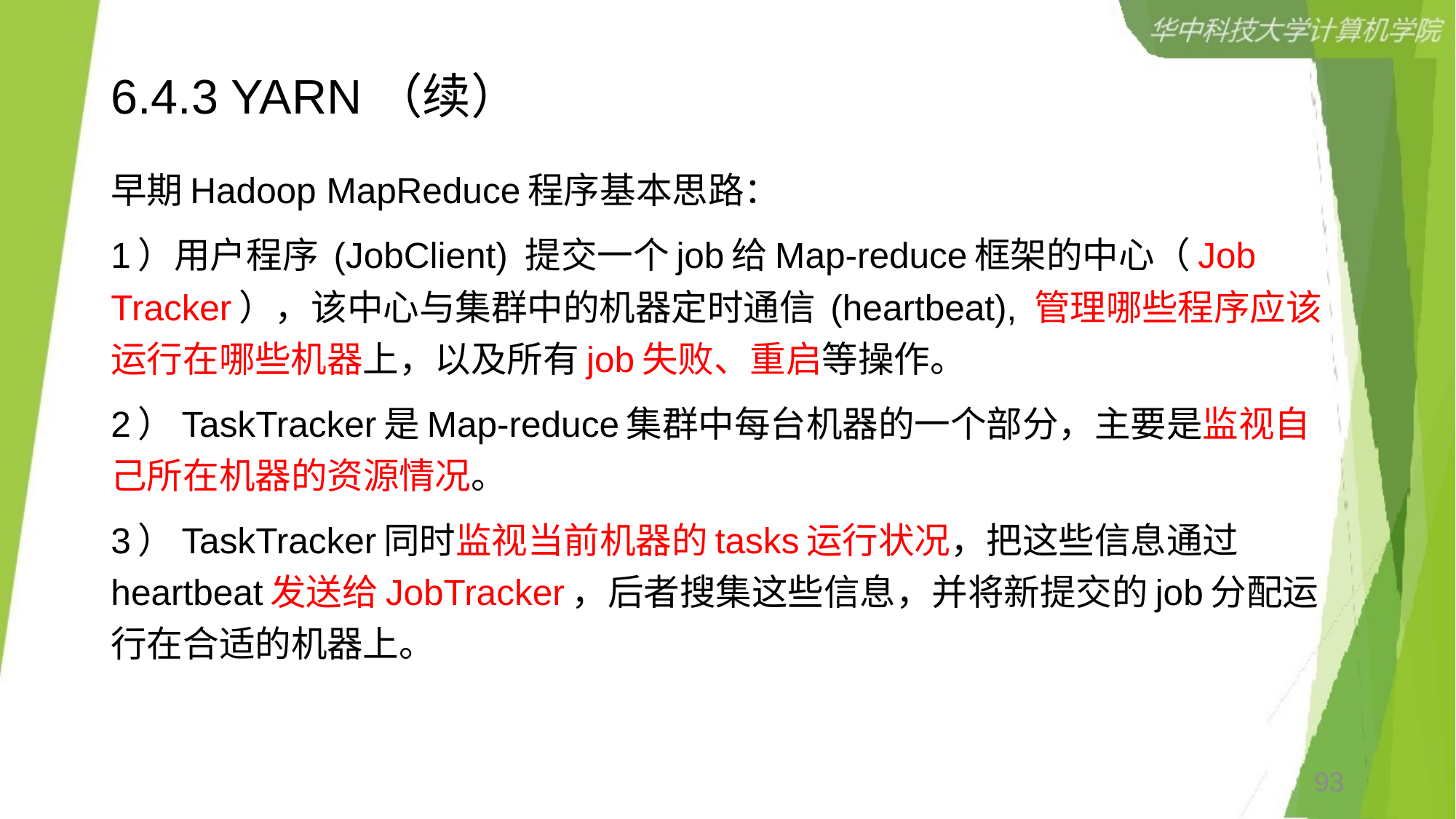

# 6.4.3 YARN（续）
早期Hadoop MapReduce程序基本思路：
1）用户程序 (JobClient) 提交一个job给Map-reduce框架的中心（Job Tracker），该中心与集群中的机器定时通信 (heartbeat), 管理哪些程序应该运行在哪些机器上，以及所有job失败、重启等操作。
2）TaskTracker是Map-reduce集群中每台机器的一个部分，主要是监视自己所在机器的资源情况。
3）TaskTracker同时监视当前机器的tasks运行状况，把这些信息通过heartbeat发送给JobTracker，后者搜集这些信息，并将新提交的job分配运行在合适的机器上。
93